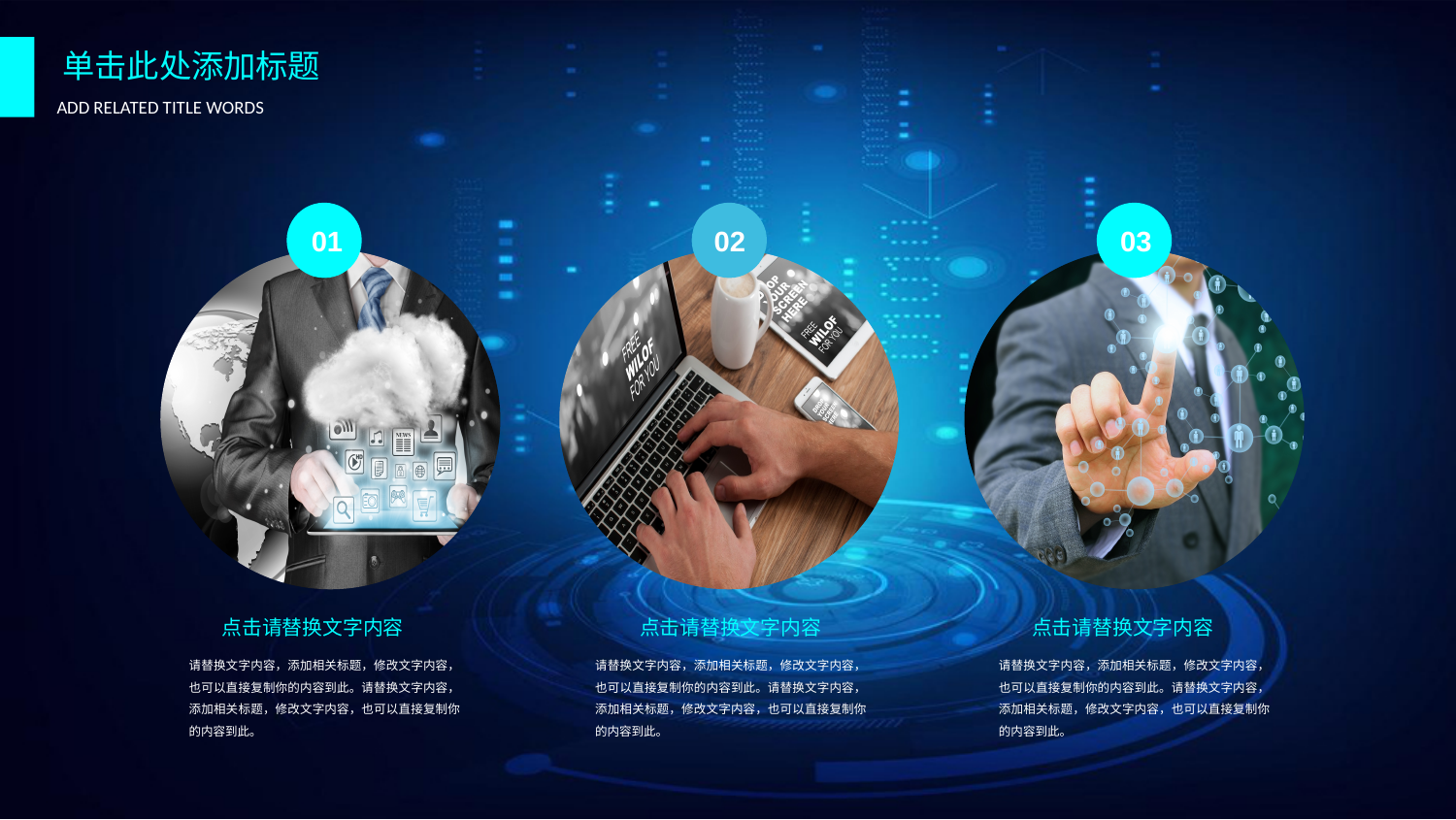

01

02

03

点击请替换文字内容
点击请替换文字内容
点击请替换文字内容
请替换文字内容，添加相关标题，修改文字内容，也可以直接复制你的内容到此。请替换文字内容，添加相关标题，修改文字内容，也可以直接复制你的内容到此。
请替换文字内容，添加相关标题，修改文字内容，也可以直接复制你的内容到此。请替换文字内容，添加相关标题，修改文字内容，也可以直接复制你的内容到此。
请替换文字内容，添加相关标题，修改文字内容，也可以直接复制你的内容到此。请替换文字内容，添加相关标题，修改文字内容，也可以直接复制你的内容到此。